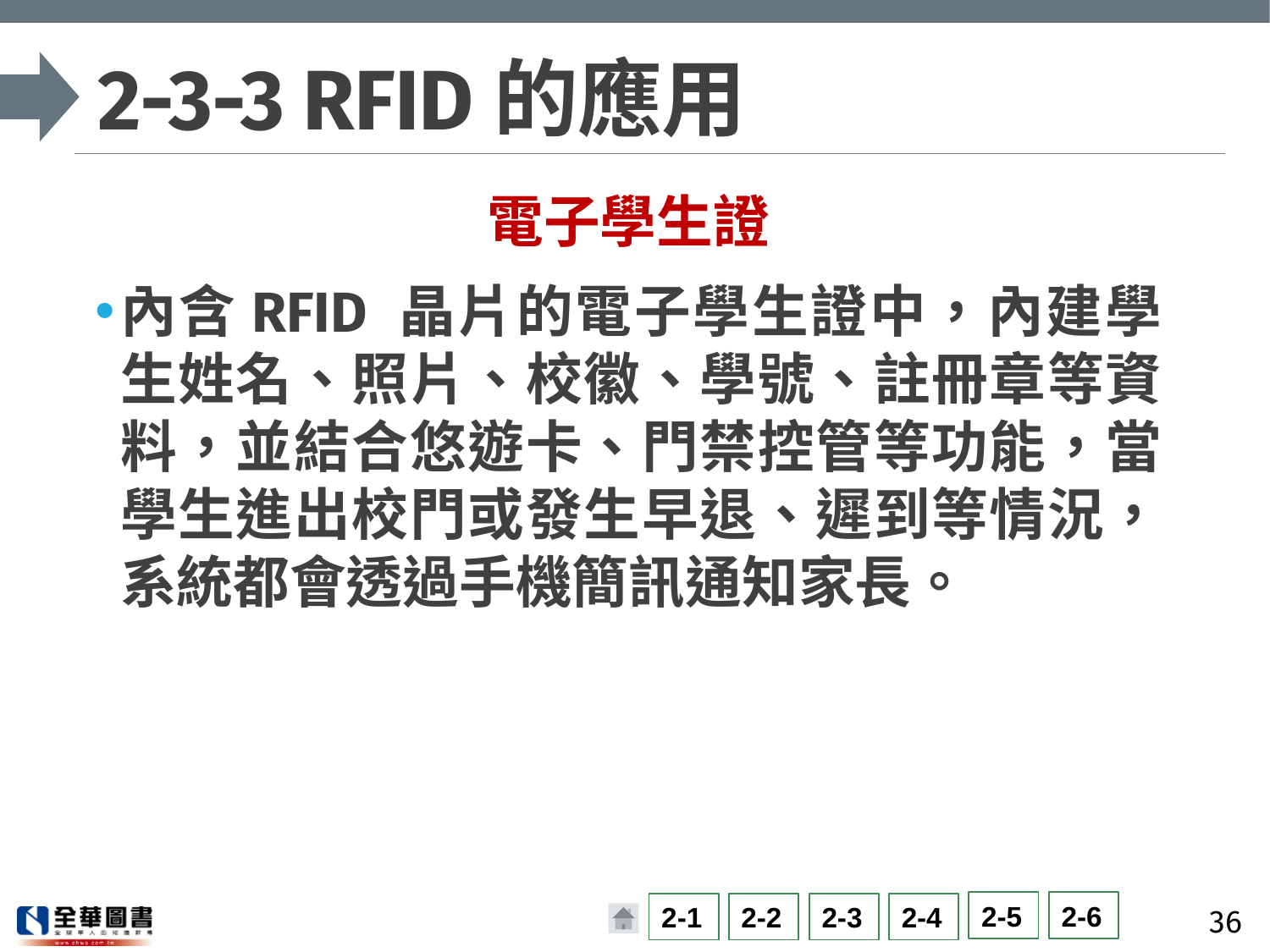

# 2-3-3 RFID的應用
電子學生證
內含RFID 晶片的電子學生證中，內建學生姓名、照片、校徽、學號、註冊章等資料，並結合悠遊卡、門禁控管等功能，當學生進出校門或發生早退、遲到等情況，系統都會透過手機簡訊通知家長。
36